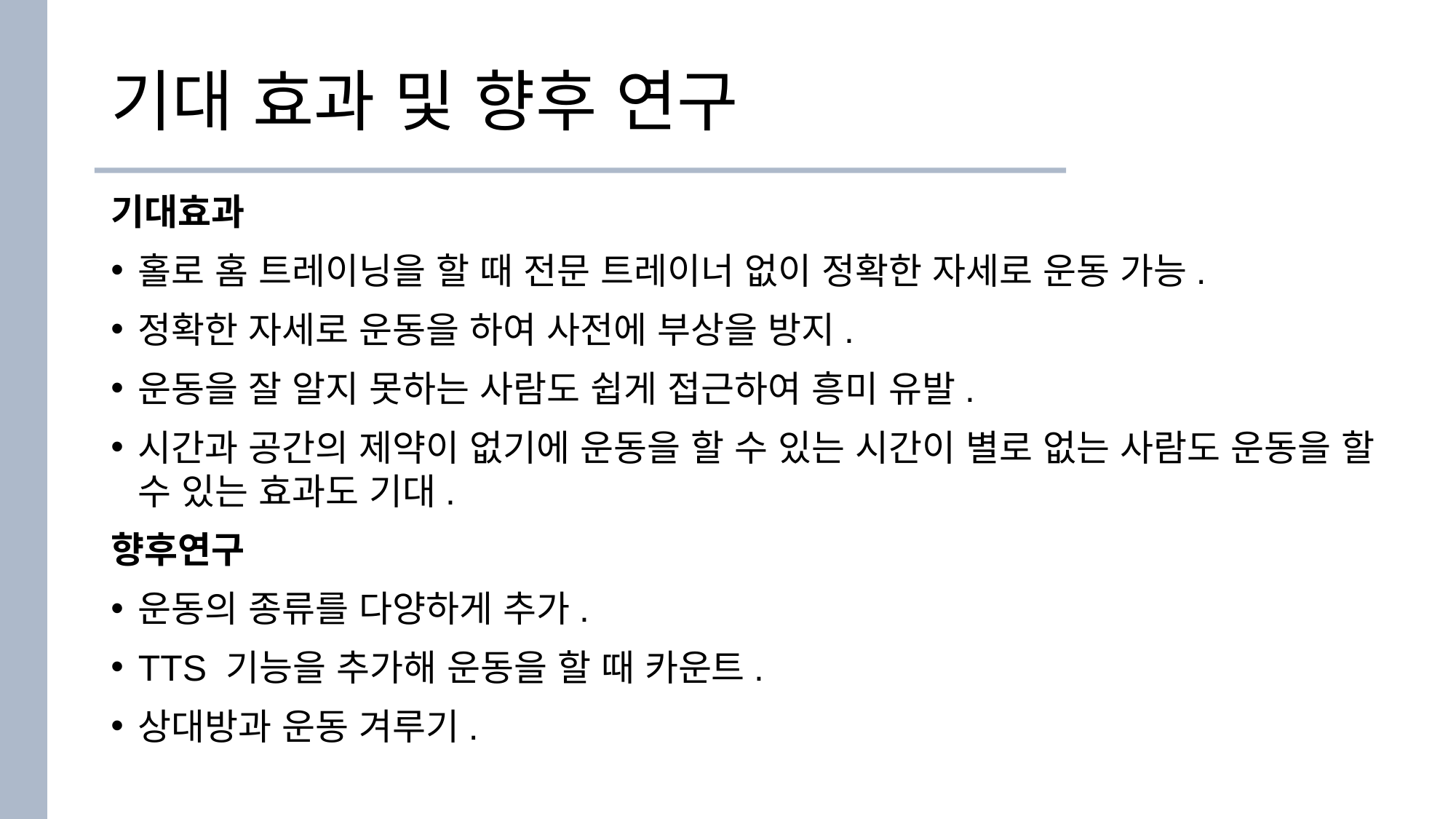

# 기대 효과 및 향후 연구
기대효과
홀로 홈 트레이닝을 할 때 전문 트레이너 없이 정확한 자세로 운동 가능.
정확한 자세로 운동을 하여 사전에 부상을 방지.
운동을 잘 알지 못하는 사람도 쉽게 접근하여 흥미 유발.
시간과 공간의 제약이 없기에 운동을 할 수 있는 시간이 별로 없는 사람도 운동을 할 수 있는 효과도 기대.
향후연구
운동의 종류를 다양하게 추가.
TTS 기능을 추가해 운동을 할 때 카운트.
상대방과 운동 겨루기.